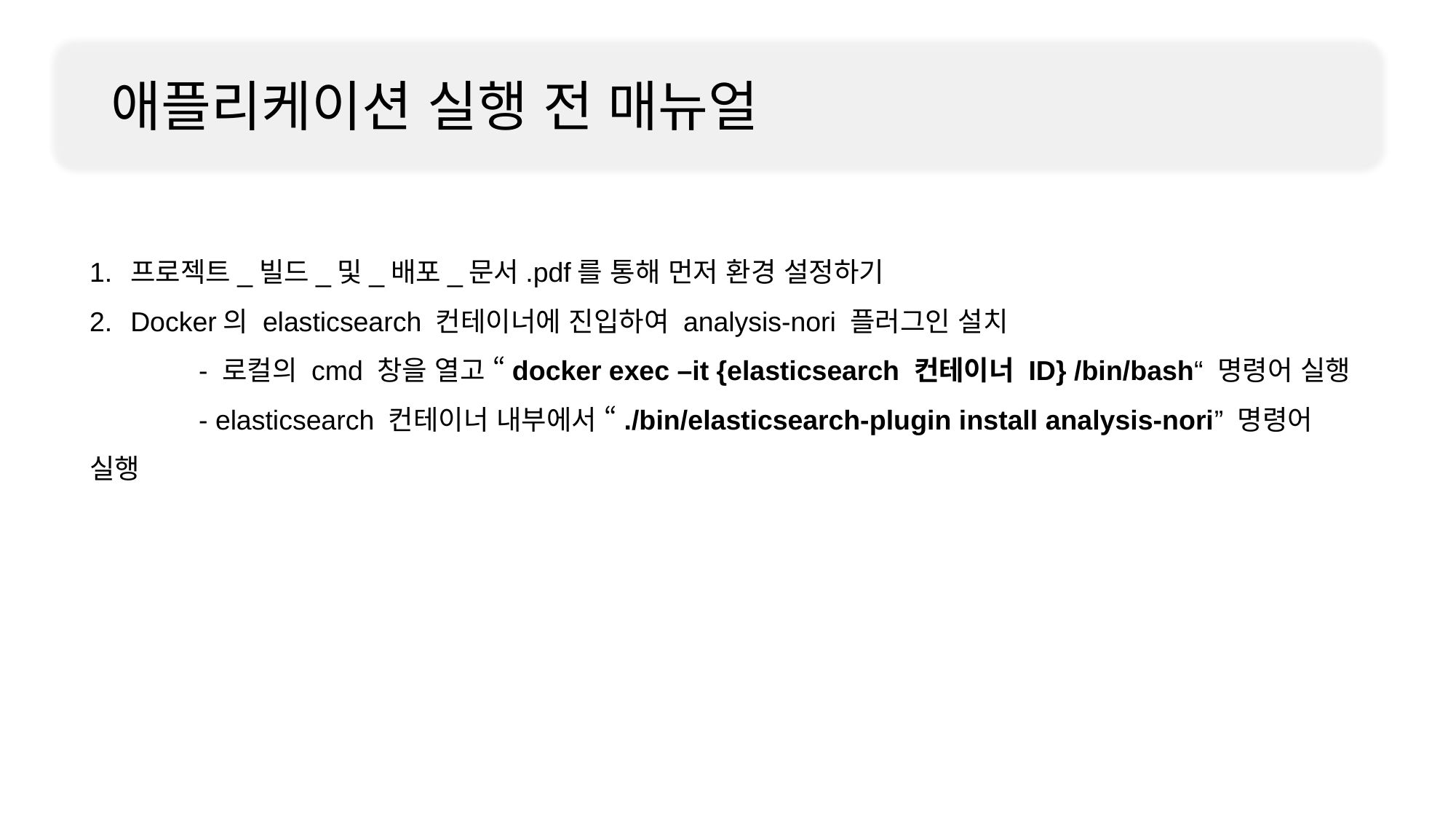

# 애플리케이션 실행 전 매뉴얼
프로젝트_빌드_및_배포_문서.pdf를 통해 먼저 환경 설정하기
Docker의 elasticsearch 컨테이너에 진입하여 analysis-nori 플러그인 설치
	- 로컬의 cmd 창을 열고 “docker exec –it {elasticsearch 컨테이너 ID} /bin/bash“ 명령어 실행
	- elasticsearch 컨테이너 내부에서 “./bin/elasticsearch-plugin install analysis-nori” 명령어 실행